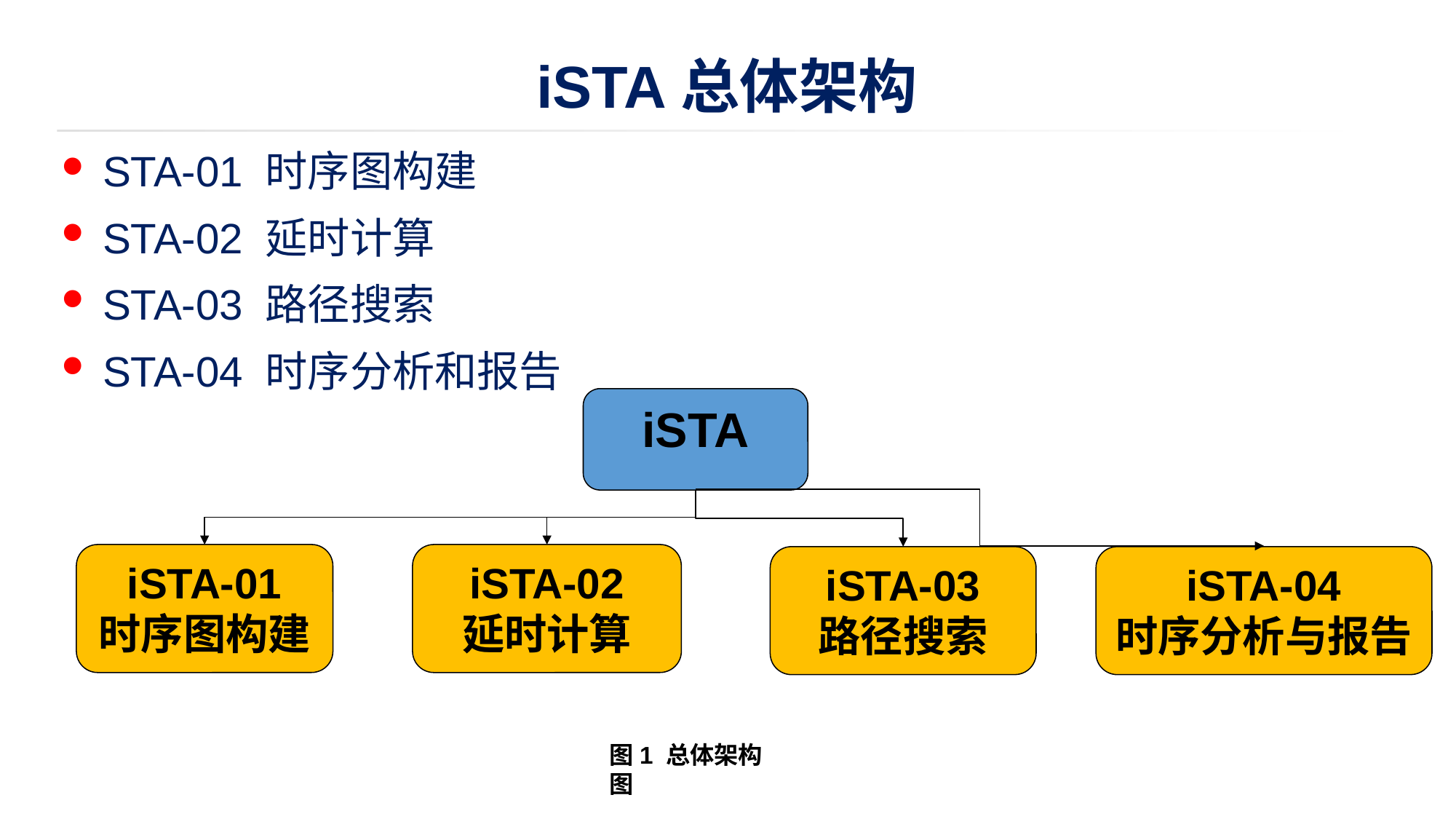

# iSTA总体架构
STA-01 时序图构建
STA-02 延时计算
STA-03 路径搜索
STA-04 时序分析和报告

iSTA
iSTA-01
时序图构建
iSTA-02
延时计算
iSTA-03
路径搜索
iSTA-04
时序分析与报告
图1 总体架构图